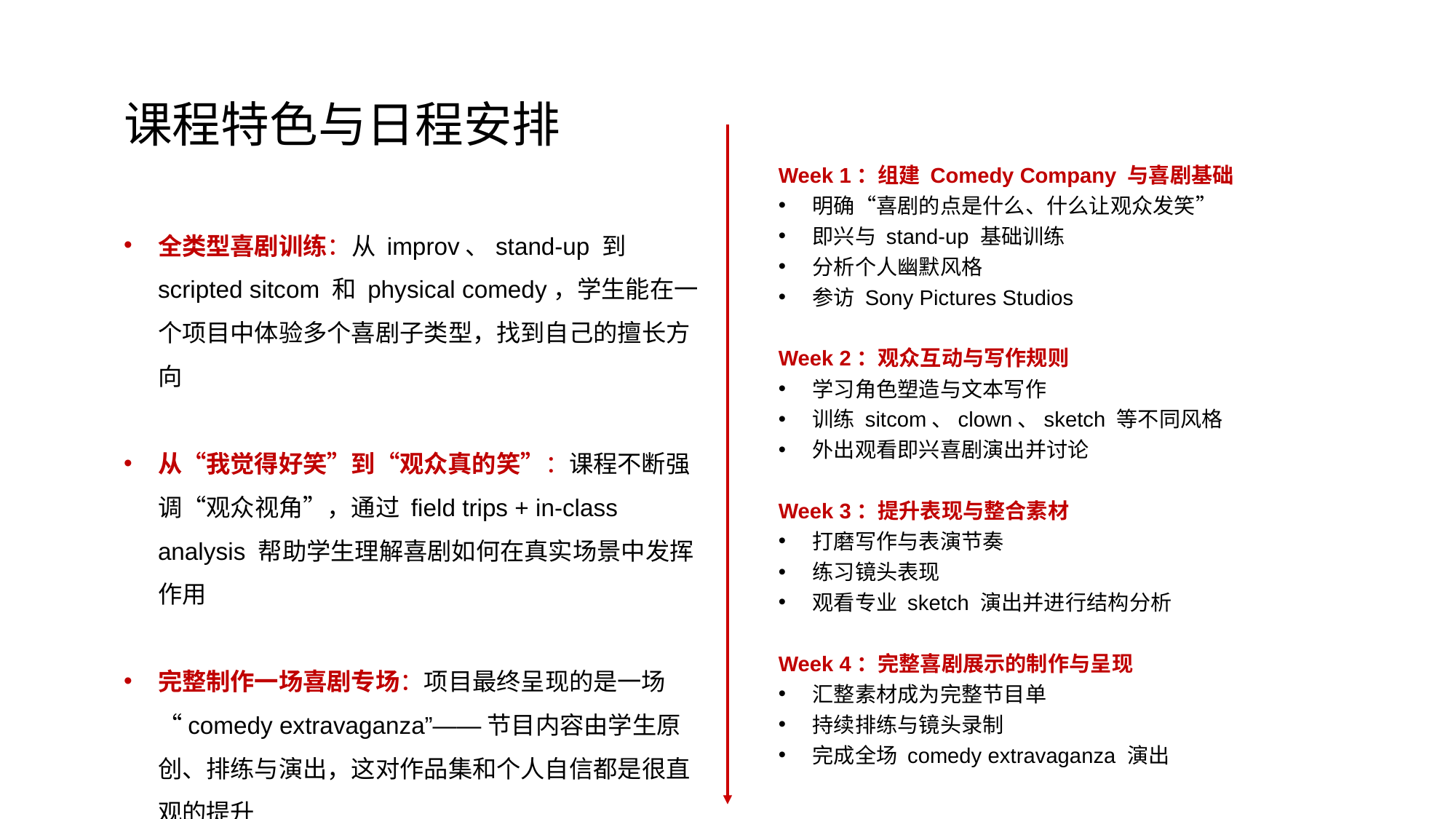

课程特色与日程安排
Week 1：组建 Comedy Company 与喜剧基础
明确“喜剧的点是什么、什么让观众发笑”
即兴与 stand-up 基础训练
分析个人幽默风格
参访 Sony Pictures Studios

Week 2：观众互动与写作规则
学习角色塑造与文本写作
训练 sitcom、clown、sketch 等不同风格
外出观看即兴喜剧演出并讨论

Week 3：提升表现与整合素材
打磨写作与表演节奏
练习镜头表现
观看专业 sketch 演出并进行结构分析

Week 4：完整喜剧展示的制作与呈现
汇整素材成为完整节目单
持续排练与镜头录制
完成全场 comedy extravaganza 演出
全类型喜剧训练：从 improv、stand-up 到 scripted sitcom 和 physical comedy，学生能在一个项目中体验多个喜剧子类型，找到自己的擅长方向

从“我觉得好笑”到“观众真的笑”：课程不断强调“观众视角”，通过 field trips + in-class analysis 帮助学生理解喜剧如何在真实场景中发挥作用

完整制作一场喜剧专场：项目最终呈现的是一场 “comedy extravaganza”——节目内容由学生原创、排练与演出，这对作品集和个人自信都是很直观的提升